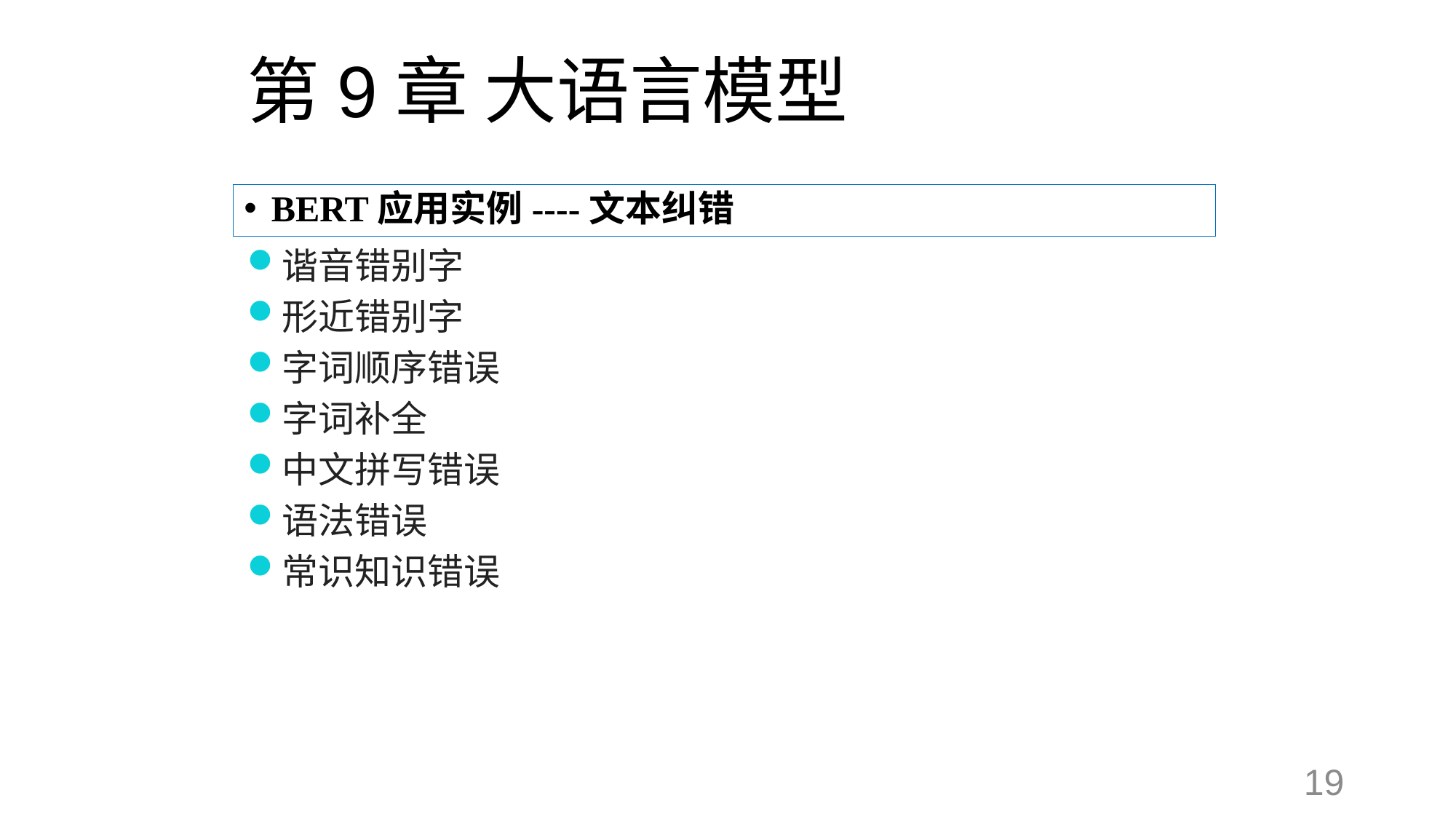

# 第9章 大语言模型
BERT应用实例----文本纠错

谐音错别字
形近错别字
字词顺序错误
字词补全
中文拼写错误
语法错误
常识知识错误

19